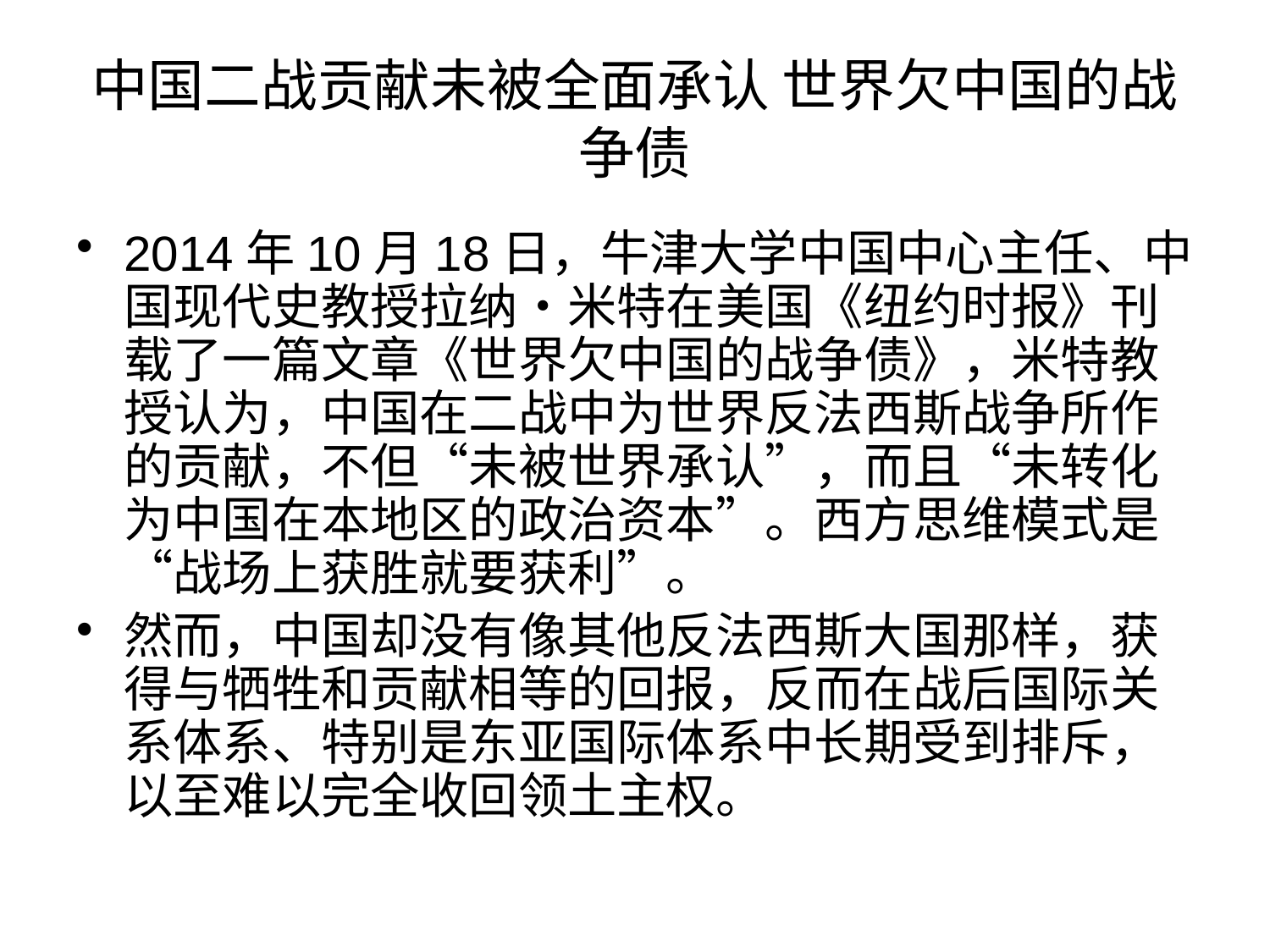

# 中国二战贡献未被全面承认 世界欠中国的战争债
2014年10月18日，牛津大学中国中心主任、中国现代史教授拉纳•米特在美国《纽约时报》刊载了一篇文章《世界欠中国的战争债》，米特教授认为，中国在二战中为世界反法西斯战争所作的贡献，不但“未被世界承认”，而且“未转化为中国在本地区的政治资本”。西方思维模式是“战场上获胜就要获利”。
然而，中国却没有像其他反法西斯大国那样，获得与牺牲和贡献相等的回报，反而在战后国际关系体系、特别是东亚国际体系中长期受到排斥，以至难以完全收回领土主权。